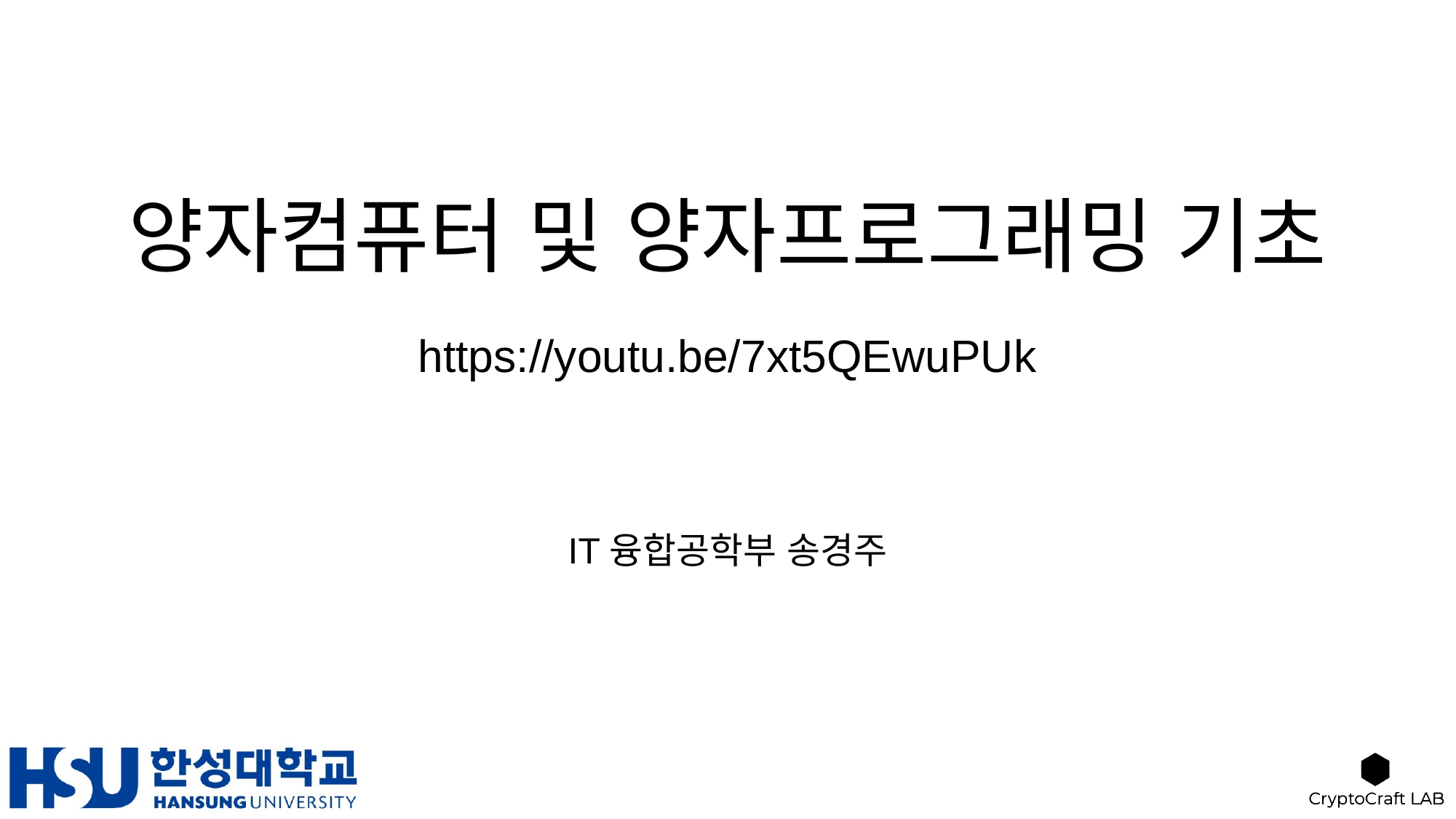

# 양자컴퓨터 및 양자프로그래밍 기초 https://youtu.be/7xt5QEwuPUk
IT융합공학부 송경주